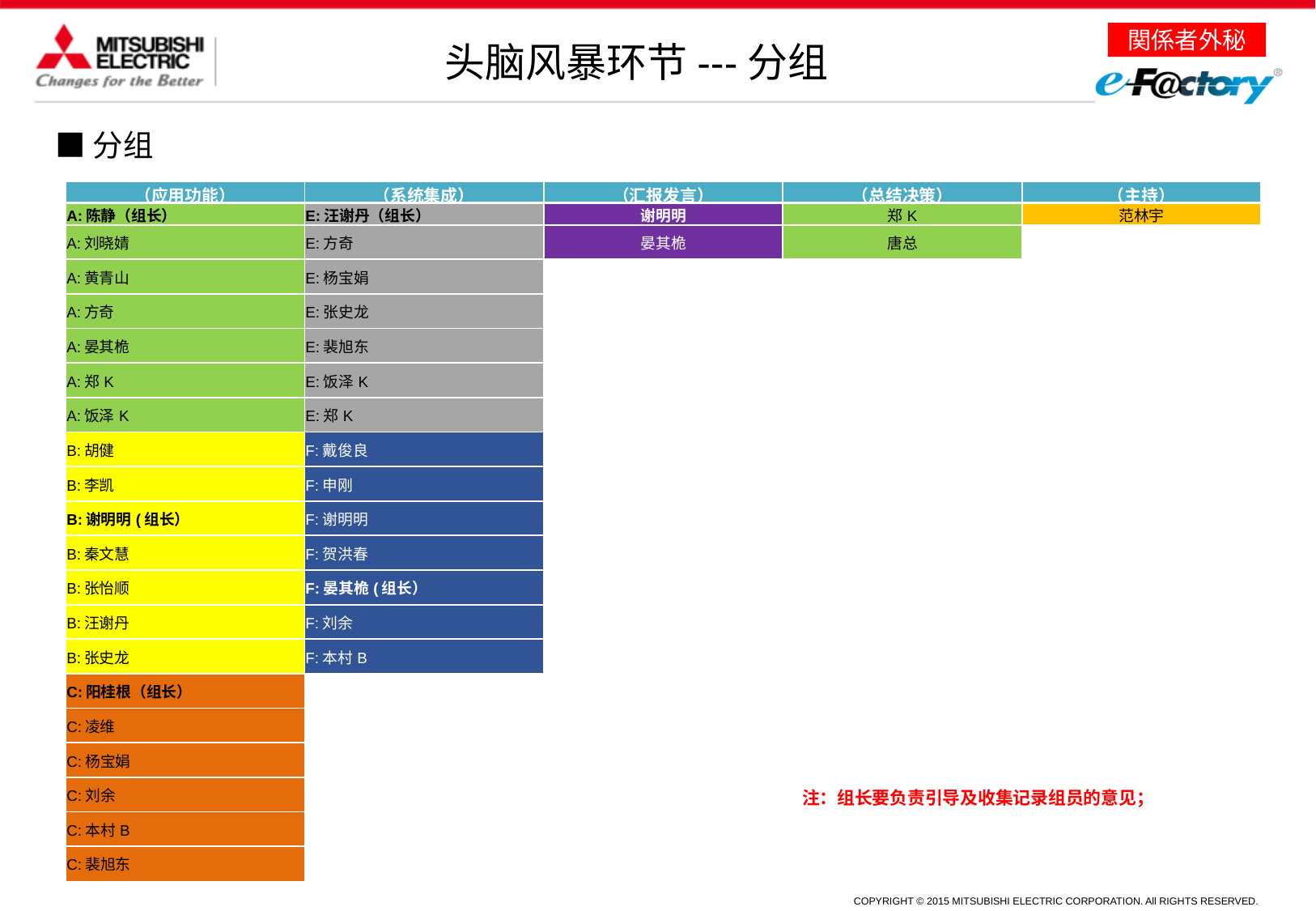

头脑风暴环节---分组
■分组
| （应用功能） | （系统集成） | （汇报发言） | （总结决策） | （主持） |
| --- | --- | --- | --- | --- |
| A:陈静（组长） | E:汪谢丹（组长） | 谢明明 | 郑K | 范林宇 |
| A:刘晓婧 | E:方奇 | 晏其桅 | 唐总 |  |
| A:黄青山 | E:杨宝娟 |  |  |  |
| A:方奇 | E:张史龙 |  |  |  |
| A:晏其桅 | E:裴旭东 |  |  |  |
| A:郑K | E:饭泽K |  |  |  |
| A:饭泽K | E:郑K |  |  |  |
| B:胡健 | F:戴俊良 |  |  |  |
| B:李凯 | F:申刚 |  |  |  |
| B:谢明明(组长） | F:谢明明 |  |  |  |
| B:秦文慧 | F:贺洪春 |  |  |  |
| B:张怡顺 | F:晏其桅(组长） |  |  |  |
| B:汪谢丹 | F:刘余 |  |  |  |
| B:张史龙 | F:本村B |  |  |  |
| C:阳桂根（组长） |  |  |  |  |
| C:凌维 |  |  |  |  |
| C:杨宝娟 |  |  |  |  |
| C:刘余 |  |  |  |  |
| C:本村B |  |  |  |  |
| C:裴旭东 |  |  |  |  |
注：组长要负责引导及收集记录组员的意见；
52